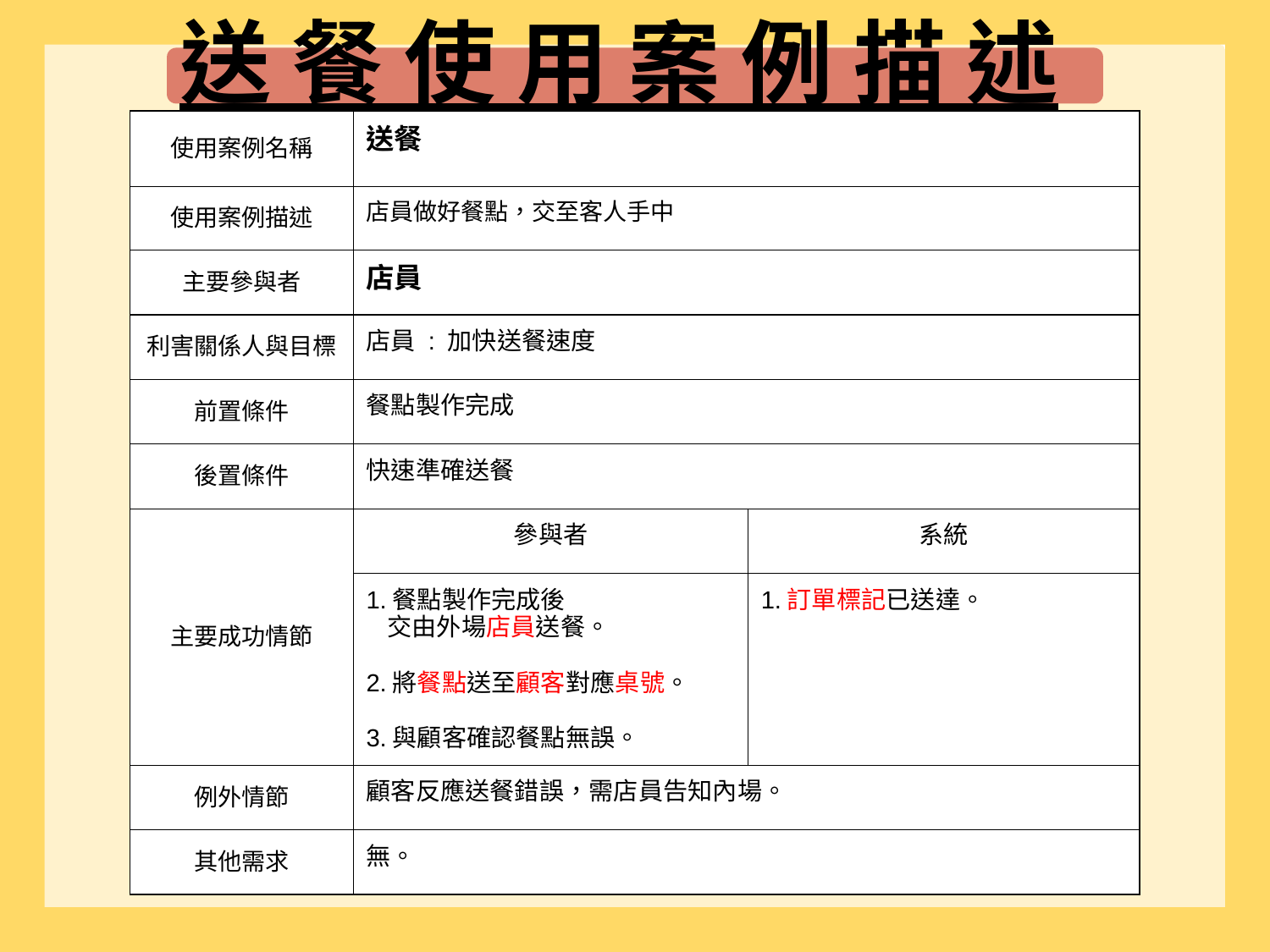

# 送 餐 使 用 案 例 描 述

| 使用案例名稱 | 送餐 |  |
| --- | --- | --- |
| 使用案例描述 | 店員做好餐點，交至客人手中 |  |
| 主要參與者 | 店員 |  |
| 利害關係人與目標 | 店員 : 加快送餐速度 |  |
| 前置條件 | 餐點製作完成 |  |
| 後置條件 | 快速準確送餐 |  |
| 主要成功情節 | 參與者 | 系統 |
|  | 1.餐點製作完成後 交由外場店員送餐。 2.將餐點送至顧客對應桌號。 3.與顧客確認餐點無誤。 | 1.訂單標記已送達。 |
| 例外情節 | 顧客反應送餐錯誤，需店員告知內場。 |  |
| 其他需求 | 無。 |  |